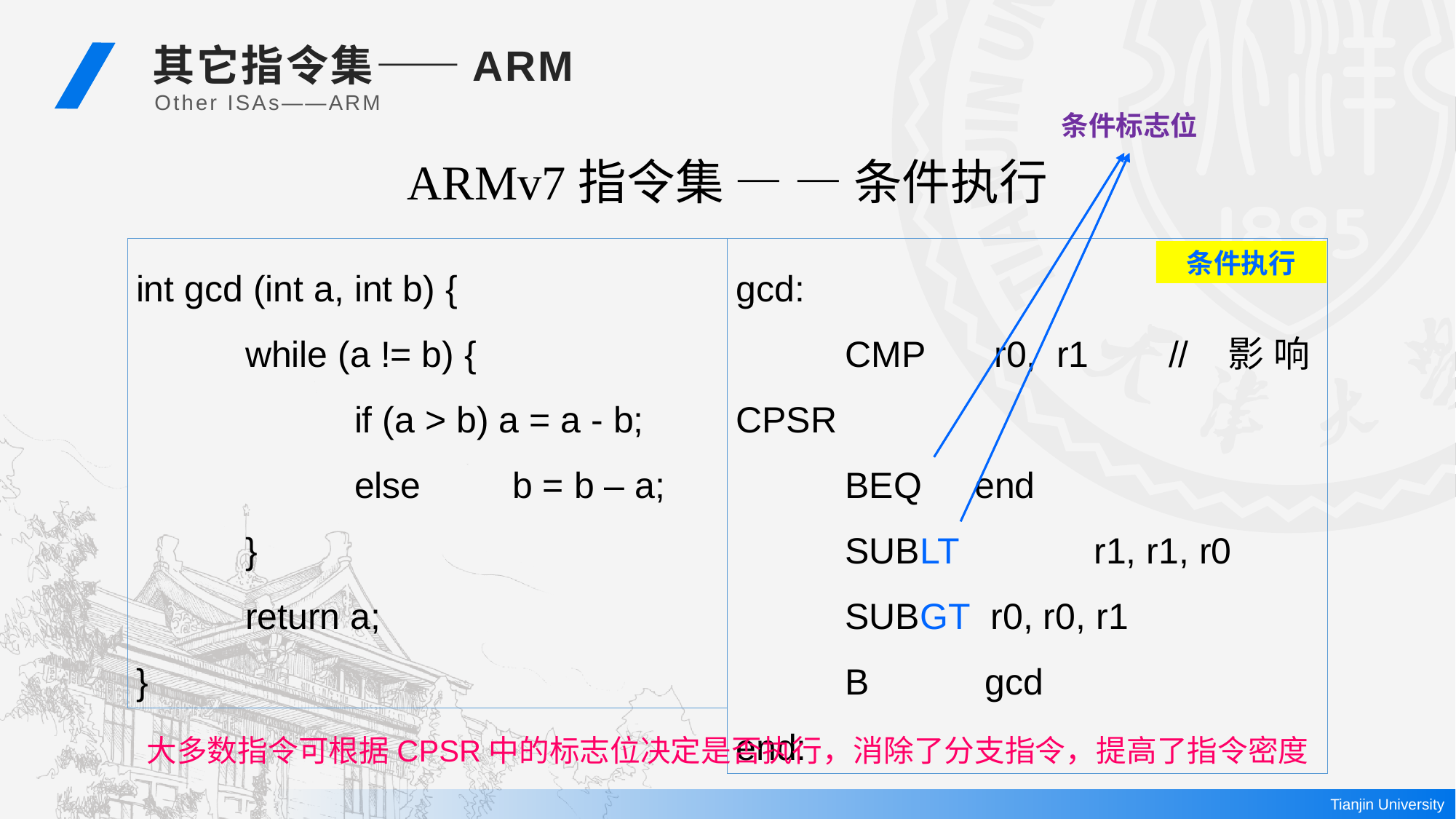

其它指令集——ARM
Other ISAs——ARM
条件标志位
ARMv7指令集 — — 条件执行
int gcd (int a, int b) {
	while (a != b) {
		if (a > b) a = a - b;
		else         b = b – a;
	}
	return a;
}
gcd:
	CMP	  r0, r1    // 影响CPSR
	BEQ 	  end
	SUBLT	   r1, r1, r0
	SUBGT  r0, r0, r1
	B 	   gcd
end:
条件执行
大多数指令可根据CPSR中的标志位决定是否执行，消除了分支指令，提高了指令密度